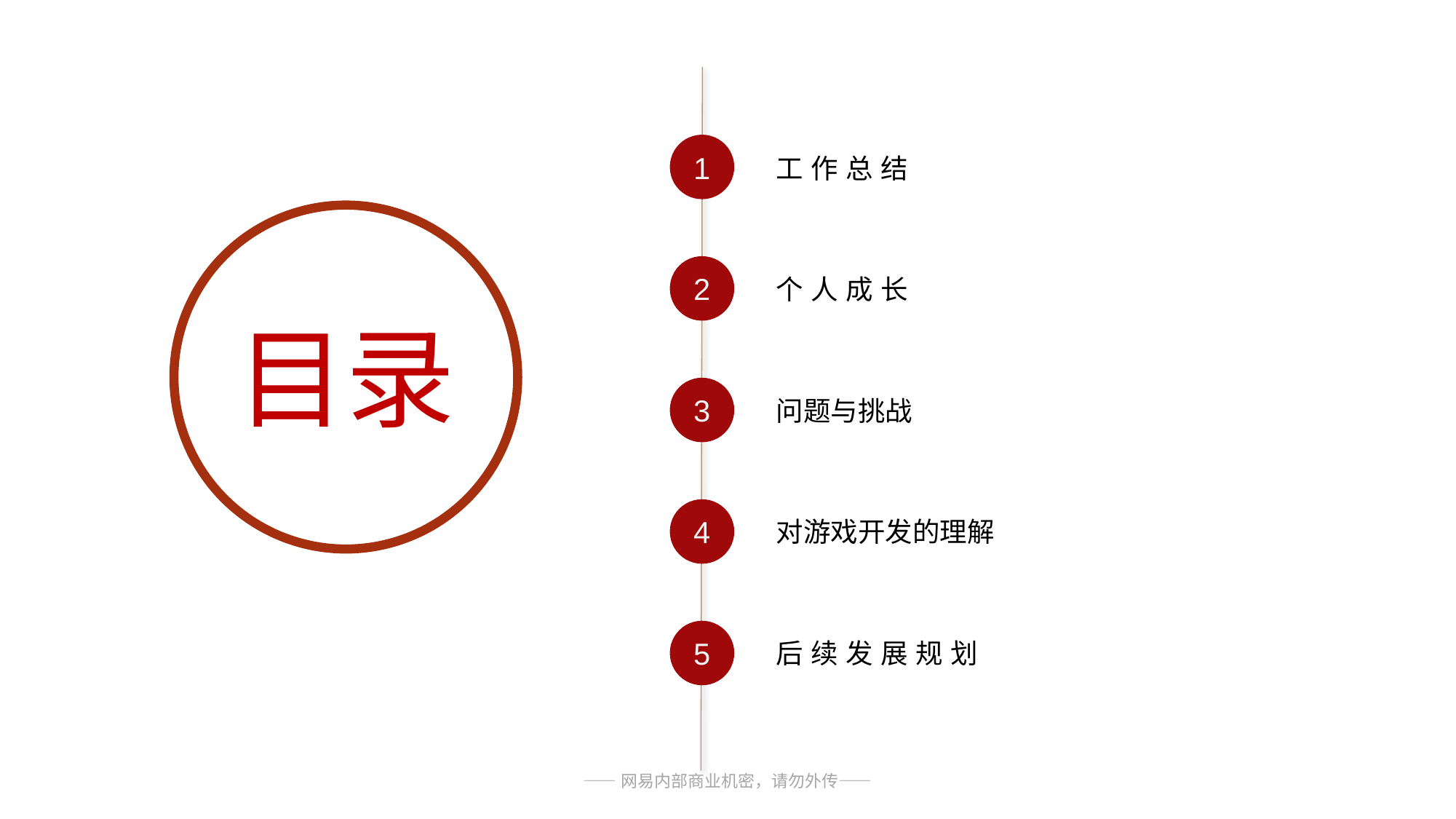

1
工作总结

目录
2
个人成长
3
问题与挑战
4
对游戏开发的理解
5
后续发展规划